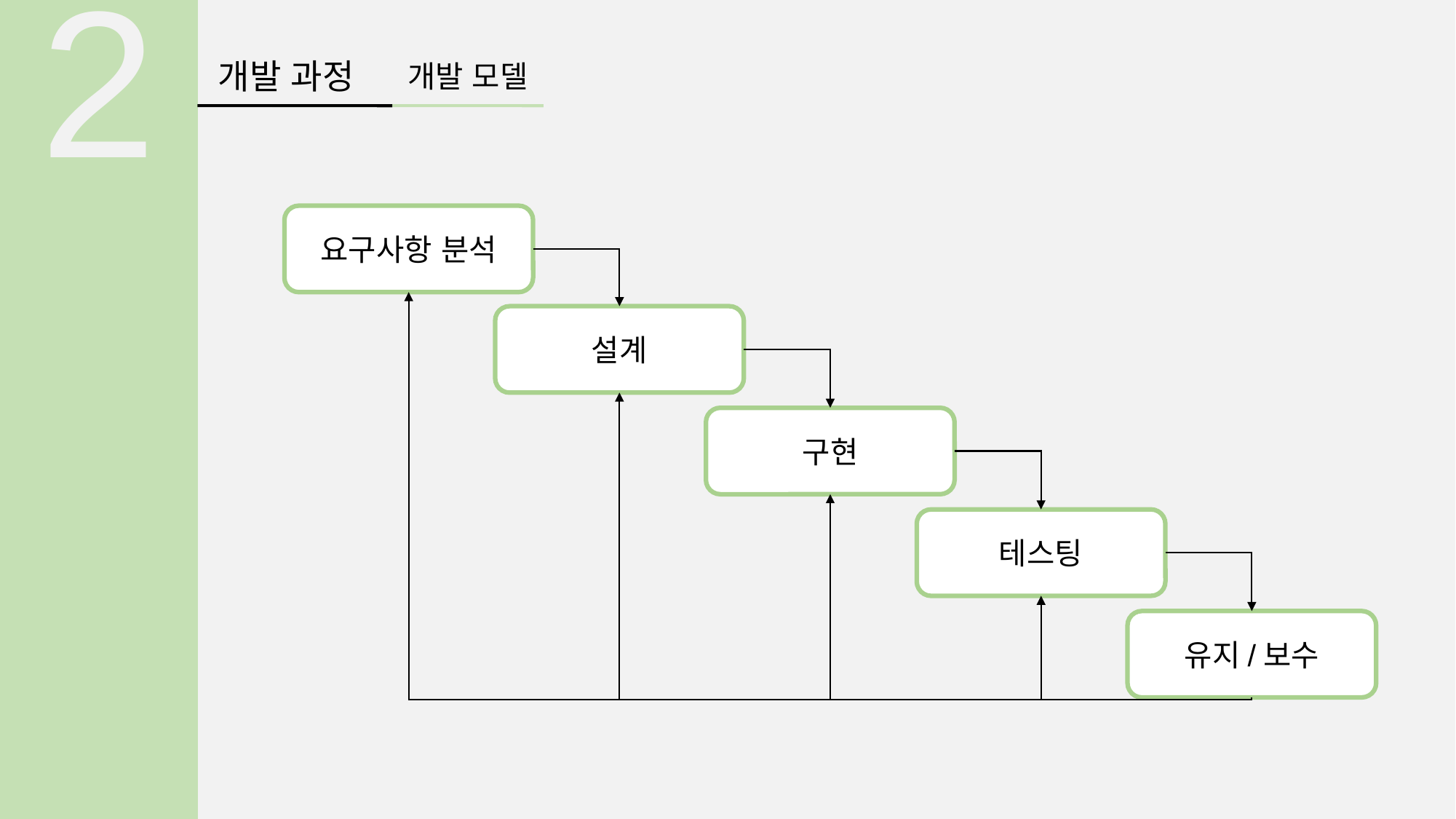

2

개발 과정
개발 모델

요구사항 분석
설계
구현
테스팅
유지/보수